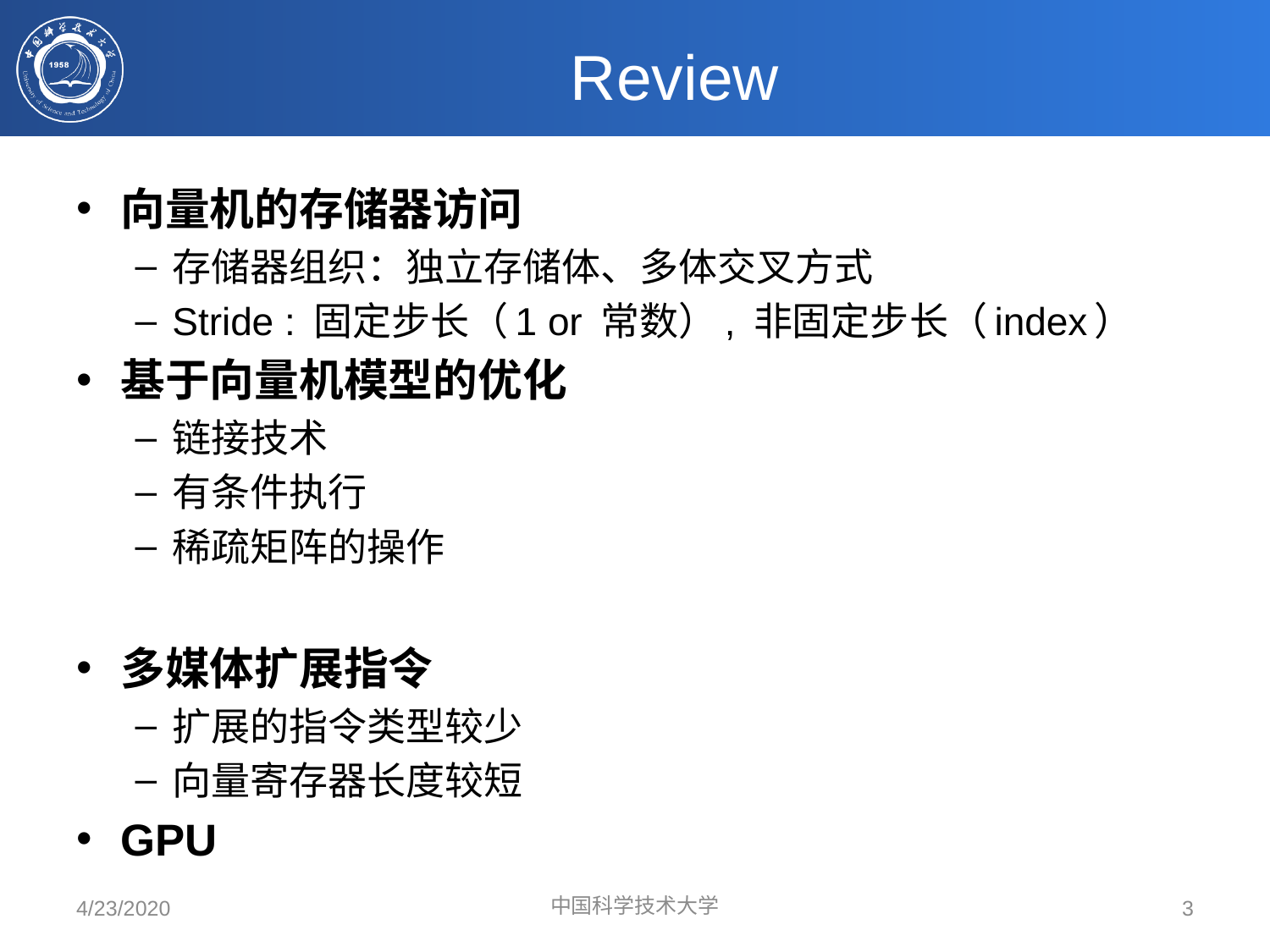

# Review
向量机的存储器访问
存储器组织：独立存储体、多体交叉方式
Stride : 固定步长（1 or 常数）, 非固定步长（index）
基于向量机模型的优化
链接技术
有条件执行
稀疏矩阵的操作

多媒体扩展指令
扩展的指令类型较少
向量寄存器长度较短
GPU

4/23/2020
中国科学技术大学
3